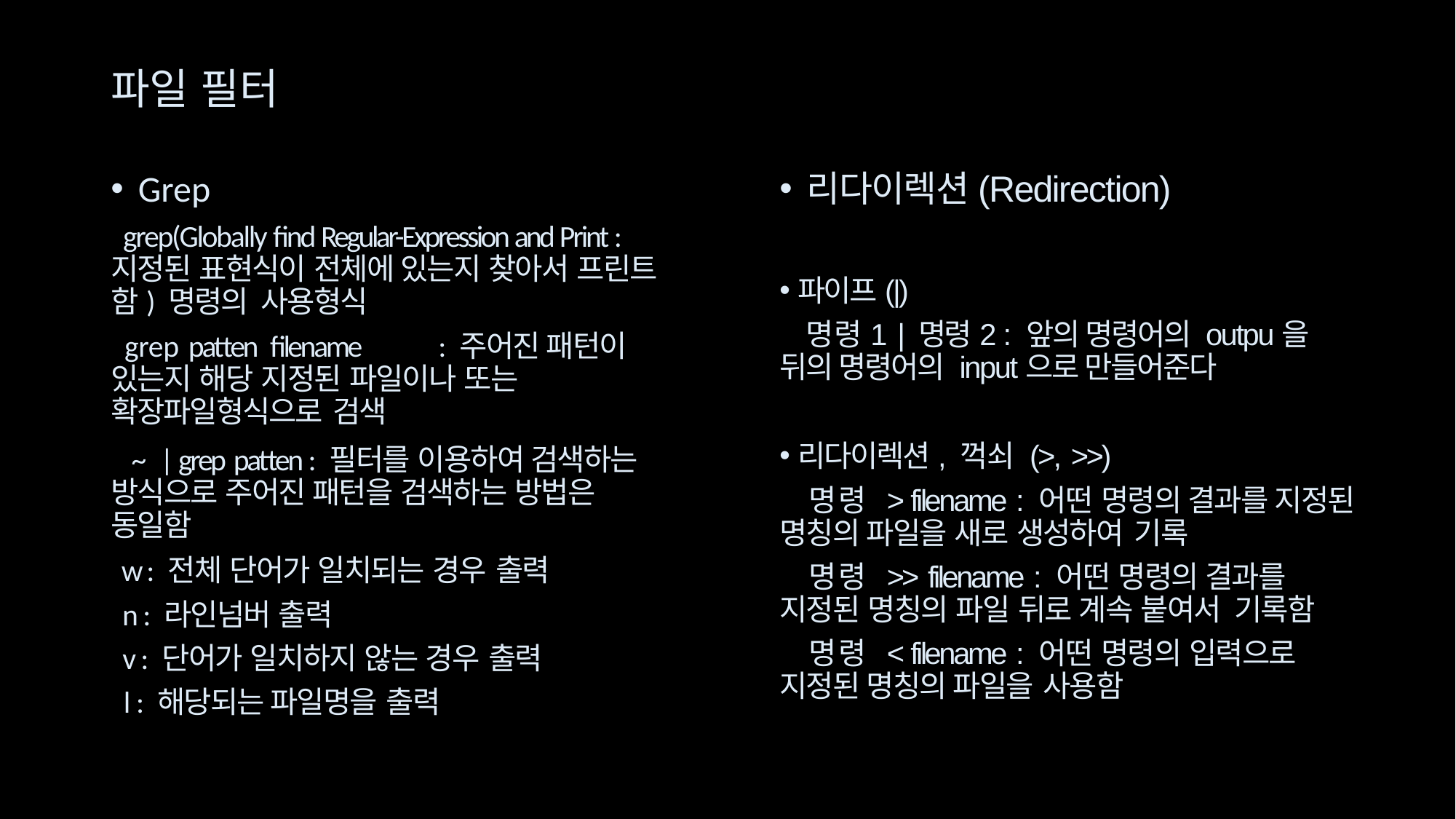

# 파일 필터
Grep
  grep(Globally find Regular-Expression and Print : 지정된 표현식이 전체에 있는지 찾아서 프린트 함) 명령의 사용형식
  grep patten  filename	: 주어진 패턴이 있는지 해당 지정된 파일이나 또는 확장파일형식으로 검색
  ~ | grep patten : 필터를 이용하여 검색하는 방식으로 주어진 패턴을 검색하는 방법은 동일함
  w : 전체 단어가 일치되는 경우 출력
  n : 라인넘버 출력
  v : 단어가 일치하지 않는 경우 출력
  l : 해당되는 파일명을 출력

리다이렉션(Redirection)

파이프(|)
  명령1 | 명령2 : 앞의 명령어의 outpu을 뒤의 명령어의 input으로 만들어준다

리다이렉션, 꺽쇠 (>, >>)
  명령 > filename : 어떤 명령의 결과를 지정된 명칭의 파일을 새로 생성하여 기록
  명령 >> filename : 어떤 명령의 결과를 지정된 명칭의 파일 뒤로 계속 붙여서 기록함
  명령 < filename : 어떤 명령의 입력으로 지정된 명칭의 파일을 사용함